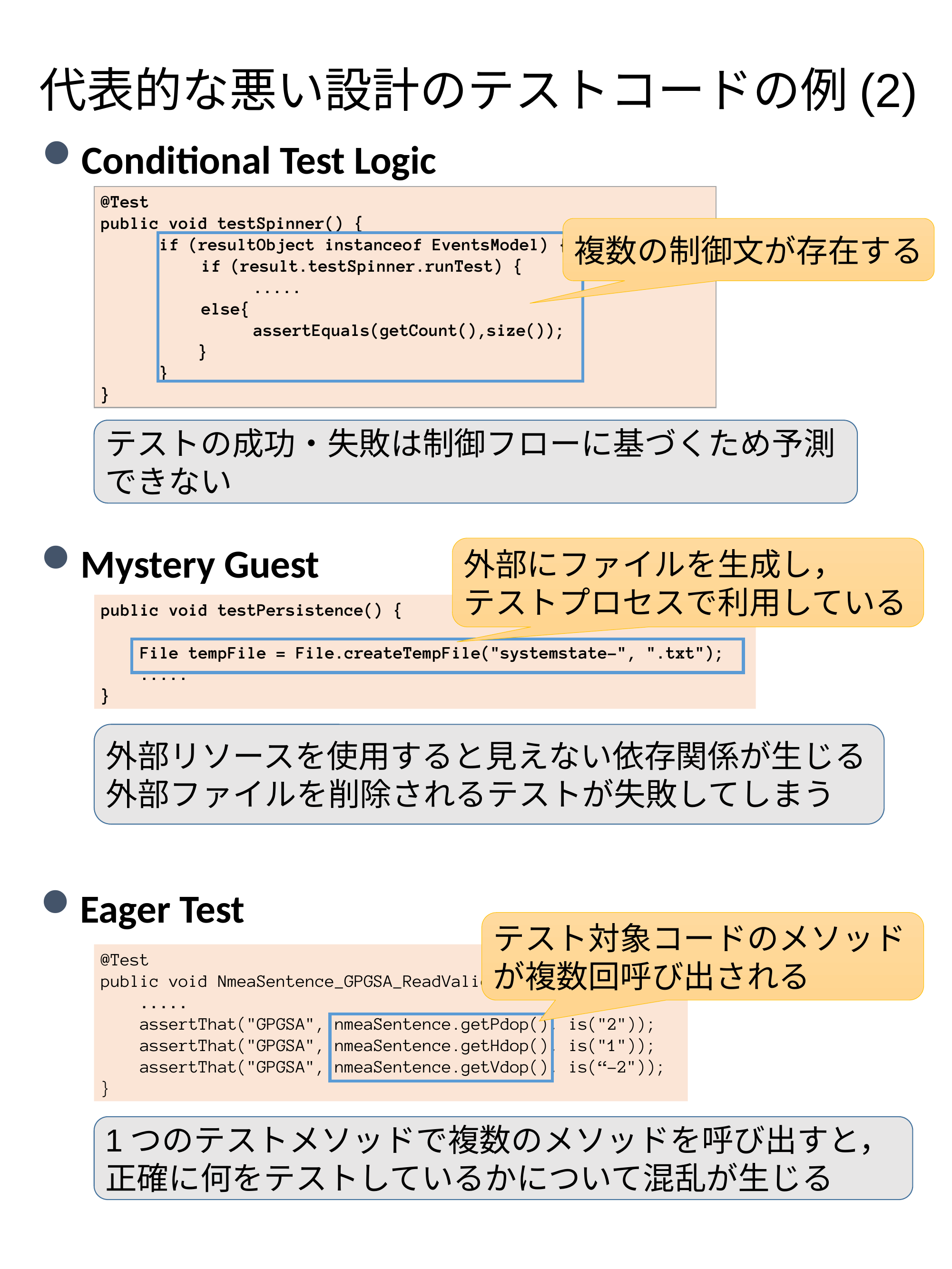

代表的な悪い設計のテストコードの例(2)
Conditional Test Logic
@Test
public void testSpinner() {
      if (resultObject instanceof EventsModel) {
	   if (result.testSpinner.runTest) {
		 .....
	   else{
		 assertEquals(getCount(),size());
          }
      }
}
複数の制御文が存在する

テストの成功・失敗は制御フローに基づくため予測できない
Mystery Guest
外部にファイルを生成し，
テストプロセスで利用している
public void testPersistence() {

    File tempFile = File.createTempFile("systemstate-", ".txt");
    .....
}

外部リソースを使用すると見えない依存関係が生じる外部ファイルを削除されるテストが失敗してしまう
Eager Test
テスト対象コードのメソッドが複数回呼び出される
@Test
public void NmeaSentence_GPGSA_ReadValidValues(){
    .....
    assertThat("GPGSA", nmeaSentence.getPdop(), is("2"));
    assertThat("GPGSA", nmeaSentence.getHdop(), is("1"));
    assertThat("GPGSA", nmeaSentence.getVdop(), is(“-2"));
}

1つのテストメソッドで複数のメソッドを呼び出すと，正確に何をテストしているかについて混乱が生じる